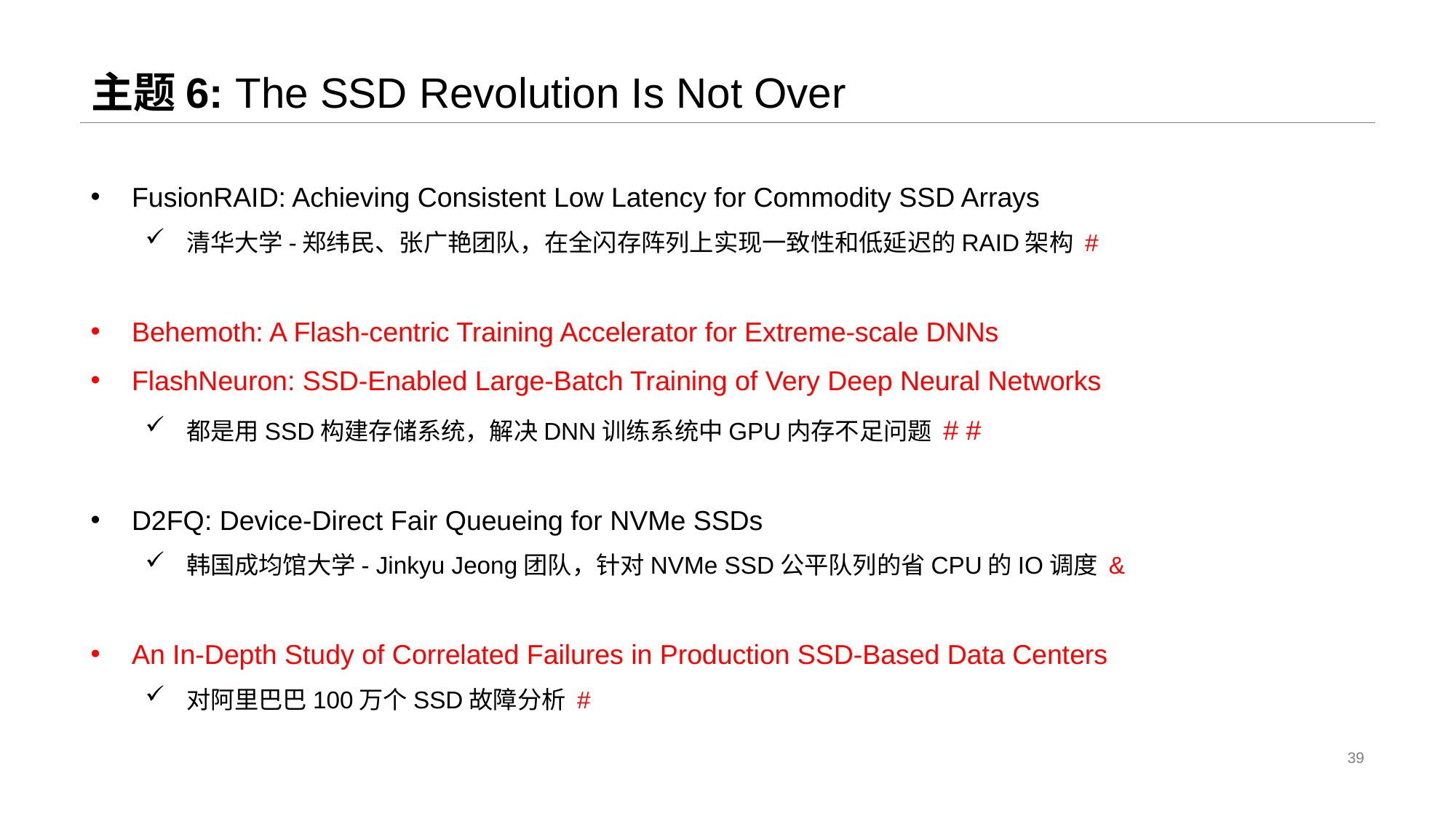

# 主题6: The SSD Revolution Is Not Over
FusionRAID: Achieving Consistent Low Latency for Commodity SSD Arrays
清华大学-郑纬民、张广艳团队，在全闪存阵列上实现一致性和低延迟的RAID架构 #
Behemoth: A Flash-centric Training Accelerator for Extreme-scale DNNs
FlashNeuron: SSD-Enabled Large-Batch Training of Very Deep Neural Networks
都是用SSD构建存储系统，解决DNN训练系统中GPU内存不足问题 # #
D2FQ: Device-Direct Fair Queueing for NVMe SSDs
韩国成均馆大学- Jinkyu Jeong团队，针对NVMe SSD公平队列的省CPU的IO调度 &
An In-Depth Study of Correlated Failures in Production SSD-Based Data Centers
对阿里巴巴100万个SSD故障分析 #
39